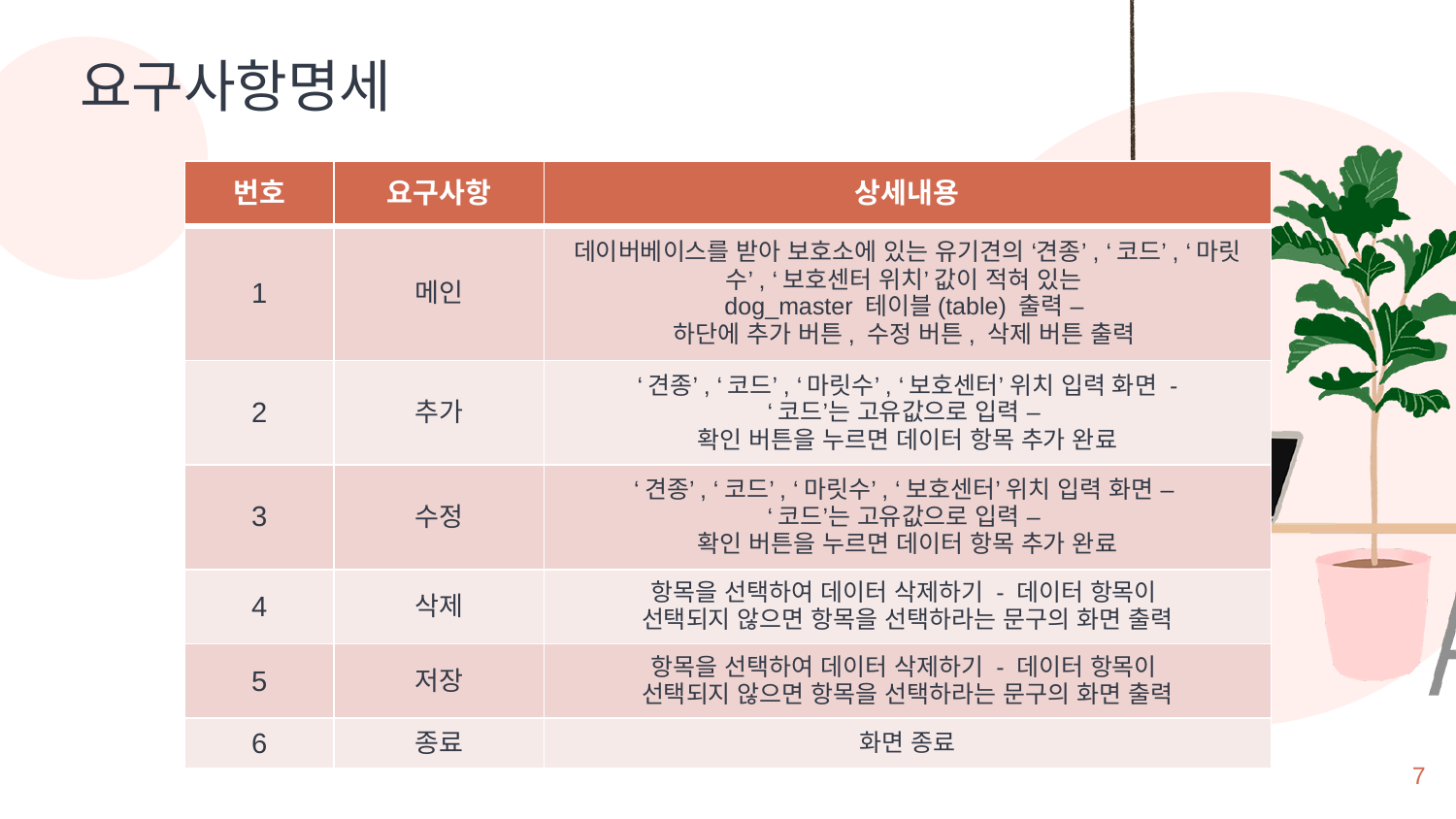

요구사항명세
| 번호 | 요구사항 | 상세내용 |
| --- | --- | --- |
| 1 | 메인 | 데이버베이스를 받아 보호소에 있는 유기견의 ‘견종’, ‘코드’, ‘마릿수’, ‘보호센터 위치’ 값이 적혀 있는 dog\_master 테이블(table) 출력 – 하단에 추가 버튼, 수정 버튼, 삭제 버튼 출력 |
| 2 | 추가 | ‘견종’, ‘코드’, ‘마릿수’, ‘보호센터’ 위치 입력 화면 - ‘코드’는 고유값으로 입력 – 확인 버튼을 누르면 데이터 항목 추가 완료 |
| 3 | 수정 | ‘견종’, ‘코드’, ‘마릿수’, ‘보호센터’ 위치 입력 화면 – ‘코드’는 고유값으로 입력 – 확인 버튼을 누르면 데이터 항목 추가 완료 |
| 4 | 삭제 | 항목을 선택하여 데이터 삭제하기 - 데이터 항목이 선택되지 않으면 항목을 선택하라는 문구의 화면 출력 |
| 5 | 저장 | 항목을 선택하여 데이터 삭제하기 - 데이터 항목이 선택되지 않으면 항목을 선택하라는 문구의 화면 출력 |
| 6 | 종료 | 화면 종료 |
7